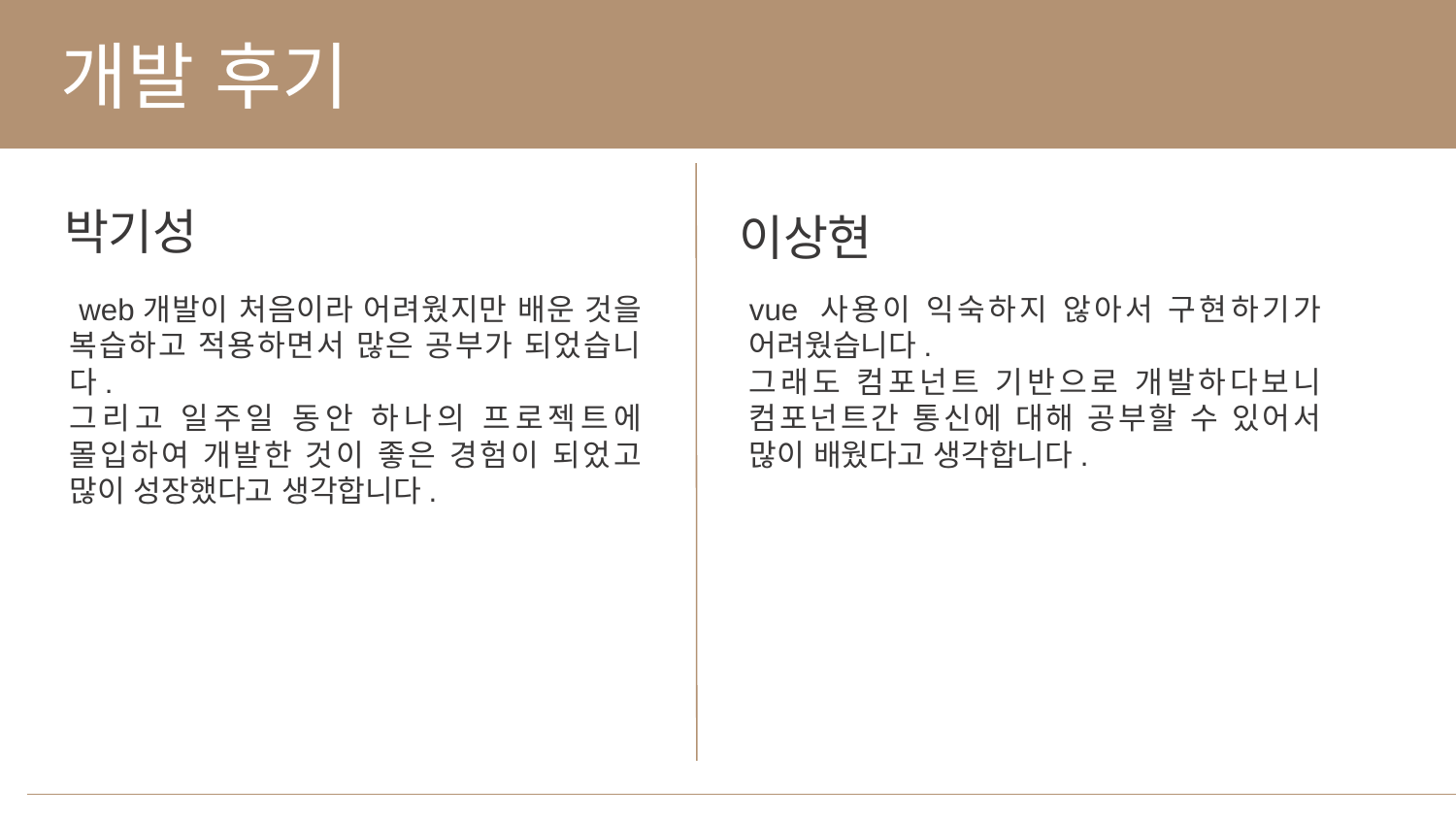

개발 후기
박기성
이상현
 web개발이 처음이라 어려웠지만 배운 것을 복습하고 적용하면서 많은 공부가 되었습니다.
그리고 일주일 동안 하나의 프로젝트에 몰입하여 개발한 것이 좋은 경험이 되었고 많이 성장했다고 생각합니다.
vue 사용이 익숙하지 않아서 구현하기가 어려웠습니다.
그래도 컴포넌트 기반으로 개발하다보니 컴포넌트간 통신에 대해 공부할 수 있어서 많이 배웠다고 생각합니다.